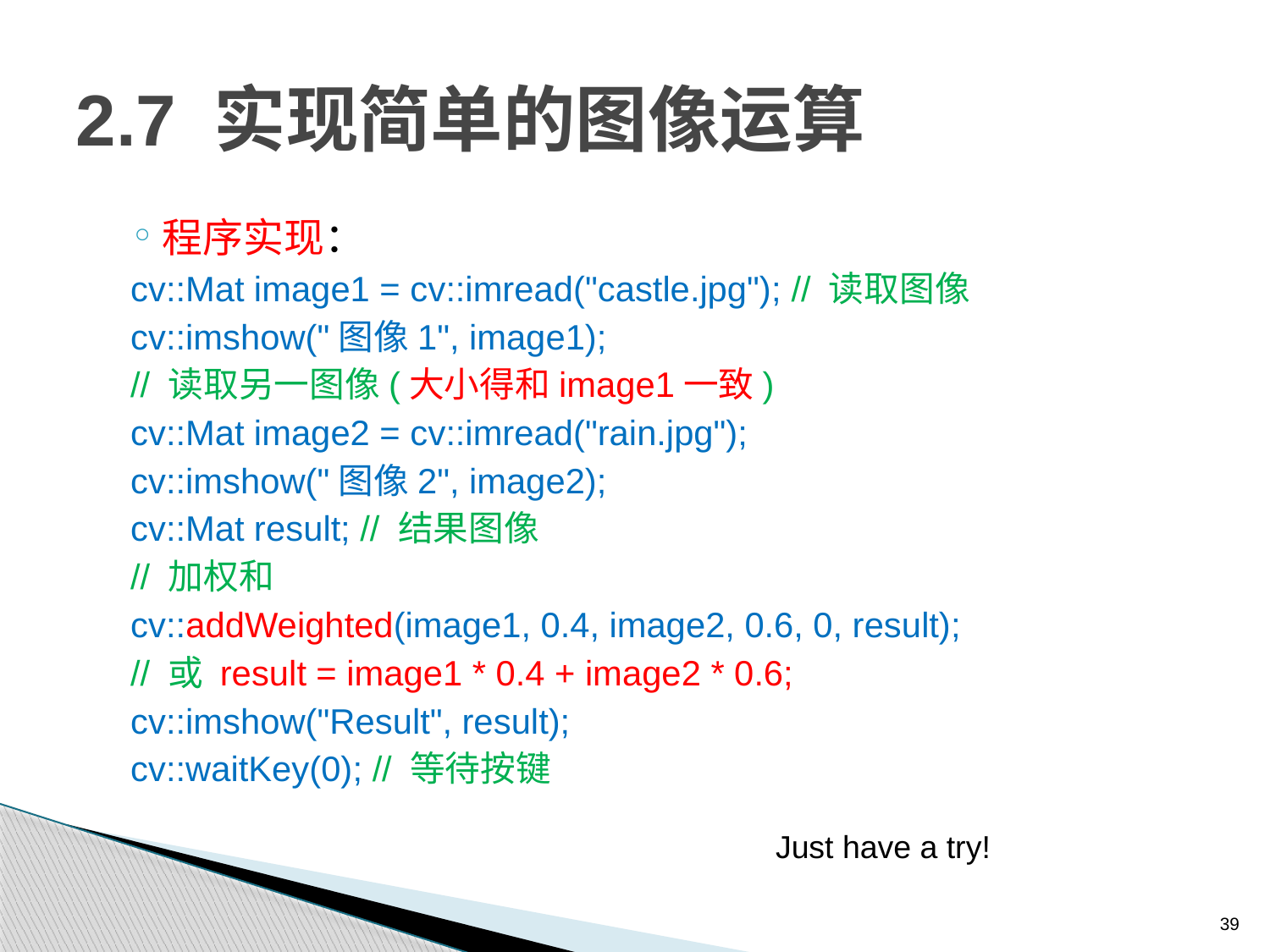

# 2.7 实现简单的图像运算
程序实现：
cv::Mat image1 = cv::imread("castle.jpg"); // 读取图像
cv::imshow("图像1", image1);
// 读取另一图像(大小得和image1一致)
cv::Mat image2 = cv::imread("rain.jpg");
cv::imshow("图像2", image2);
cv::Mat result; // 结果图像
// 加权和
cv::addWeighted(image1, 0.4, image2, 0.6, 0, result);
// 或 result = image1 * 0.4 + image2 * 0.6;
cv::imshow("Result", result);
cv::waitKey(0); // 等待按键
Just have a try!
39